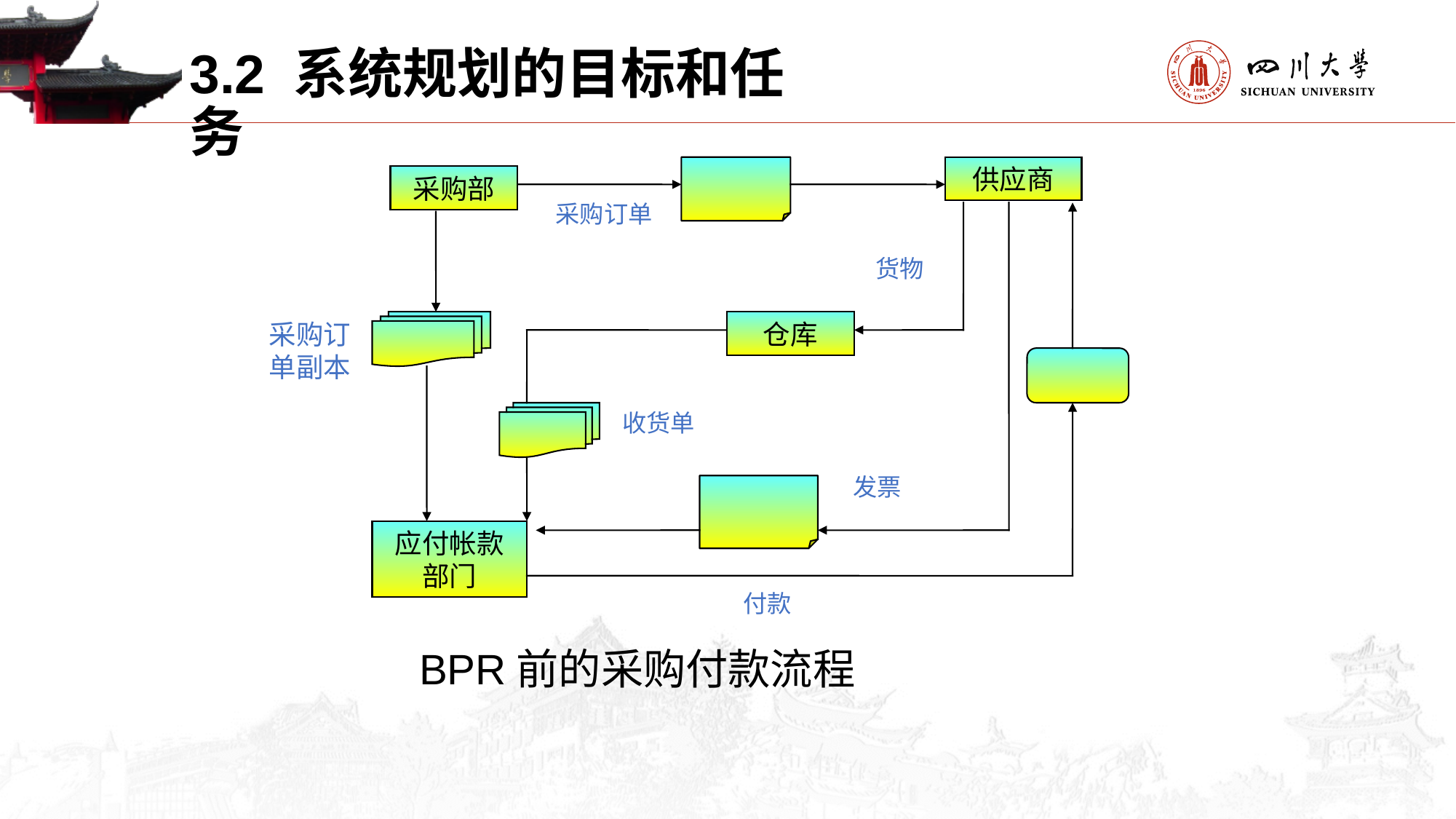

3.2 系统规划的目标和任务

供应商
采购部

采购订单

货物
采购订单副本

仓库

收货单

发票

应付帐款部门

付款
BPR前的采购付款流程